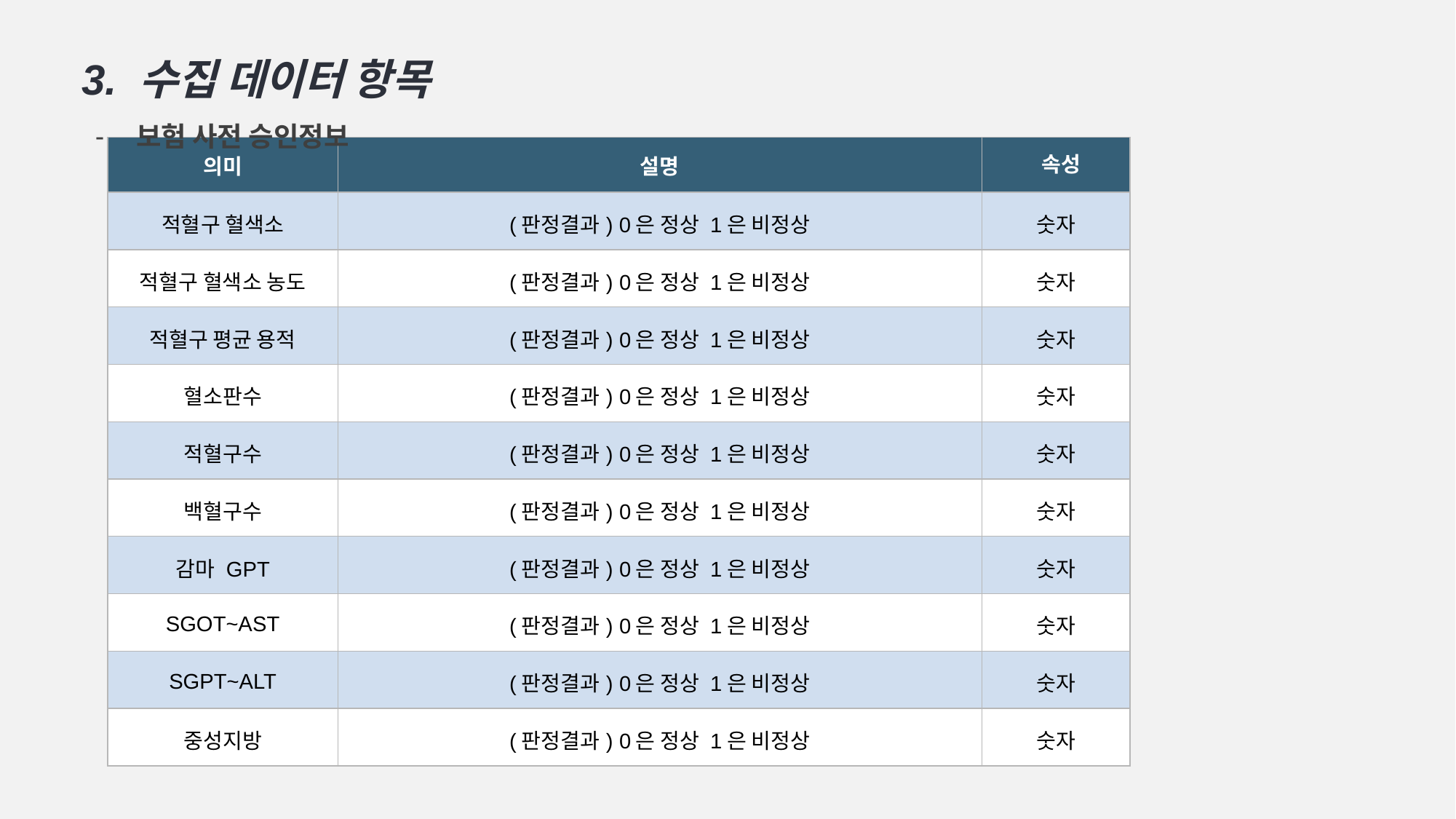

3. 수집 데이터 항목
보험 사전 승인정보

| 의미 | 설명 | 속성 |
| --- | --- | --- |
| 적혈구 혈색소 | (판정결과) 0은 정상 1은 비정상 | 숫자 |
| 적혈구 혈색소 농도 | (판정결과) 0은 정상 1은 비정상 | 숫자 |
| 적혈구 평균 용적 | (판정결과) 0은 정상 1은 비정상 | 숫자 |
| 혈소판수 | (판정결과) 0은 정상 1은 비정상 | 숫자 |
| 적혈구수 | (판정결과) 0은 정상 1은 비정상 | 숫자 |
| 백혈구수 | (판정결과) 0은 정상 1은 비정상 | 숫자 |
| 감마 GPT | (판정결과) 0은 정상 1은 비정상 | 숫자 |
| SGOT~AST | (판정결과) 0은 정상 1은 비정상 | 숫자 |
| SGPT~ALT | (판정결과) 0은 정상 1은 비정상 | 숫자 |
| 중성지방 | (판정결과) 0은 정상 1은 비정상 | 숫자 |